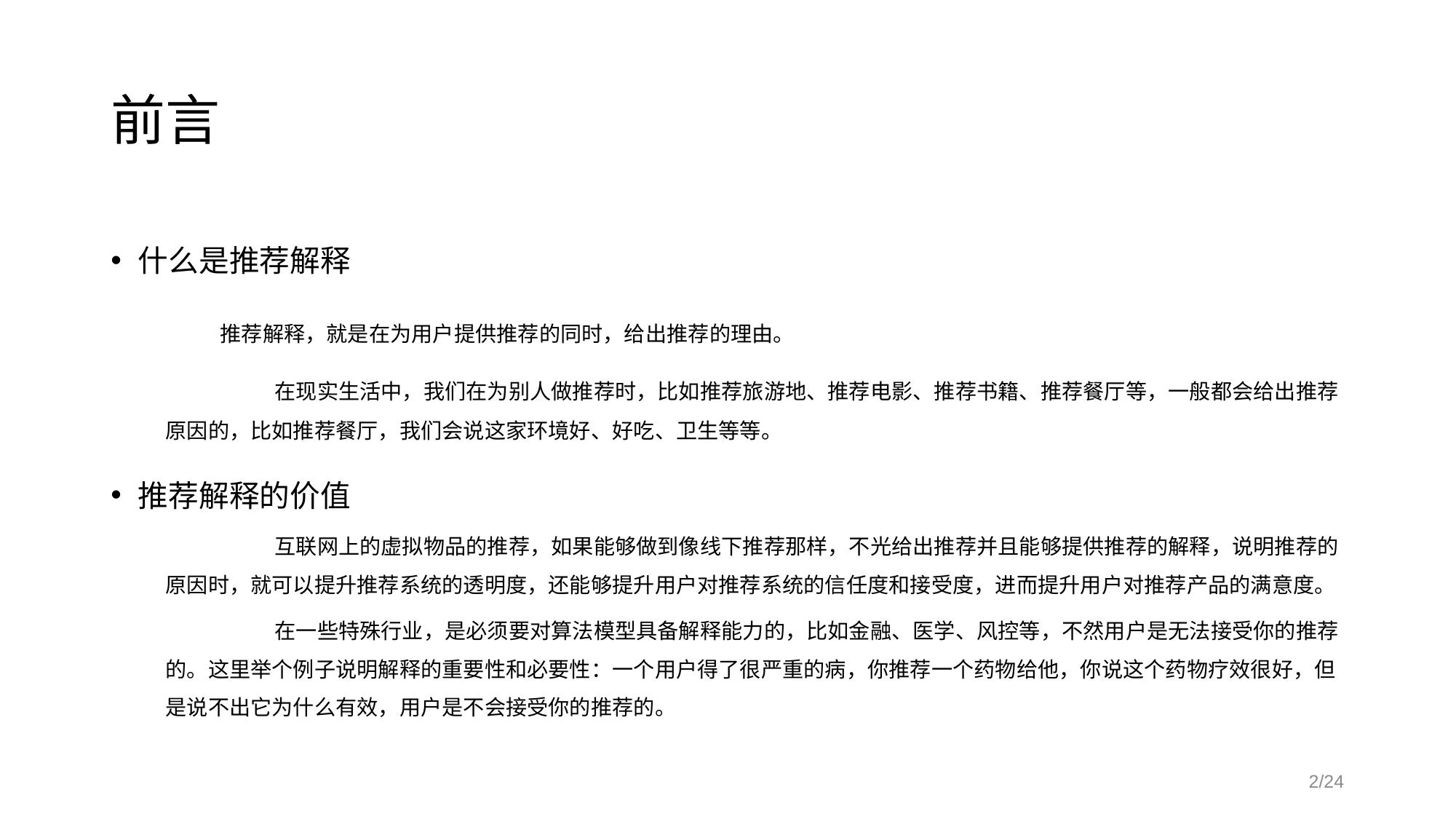

# 前言
什么是推荐解释
	推荐解释，就是在为用户提供推荐的同时，给出推荐的理由。
	在现实生活中，我们在为别人做推荐时，比如推荐旅游地、推荐电影、推荐书籍、推荐餐厅等，一般都会给出推荐原因的，比如推荐餐厅，我们会说这家环境好、好吃、卫生等等。
推荐解释的价值
	互联网上的虚拟物品的推荐，如果能够做到像线下推荐那样，不光给出推荐并且能够提供推荐的解释，说明推荐的原因时，就可以提升推荐系统的透明度，还能够提升用户对推荐系统的信任度和接受度，进而提升用户对推荐产品的满意度。
	在一些特殊行业，是必须要对算法模型具备解释能力的，比如金融、医学、风控等，不然用户是无法接受你的推荐的。这里举个例子说明解释的重要性和必要性：一个用户得了很严重的病，你推荐一个药物给他，你说这个药物疗效很好，但是说不出它为什么有效，用户是不会接受你的推荐的。
2/24